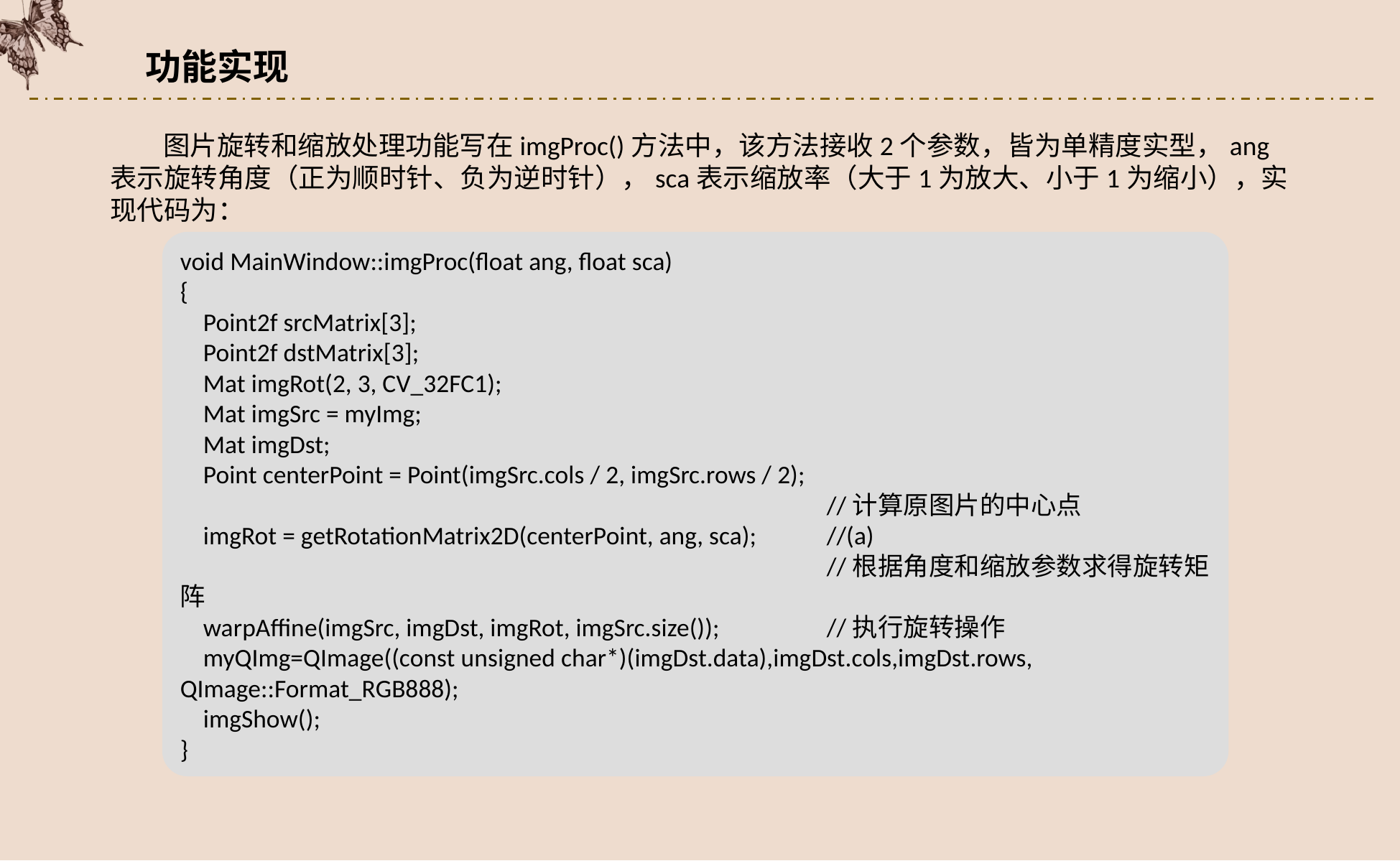

功能实现
图片旋转和缩放处理功能写在imgProc()方法中，该方法接收2个参数，皆为单精度实型，ang表示旋转角度（正为顺时针、负为逆时针），sca表示缩放率（大于1为放大、小于1为缩小），实现代码为：
void MainWindow::imgProc(float ang, float sca)
{
    Point2f srcMatrix[3];
    Point2f dstMatrix[3];
    Mat imgRot(2, 3, CV_32FC1);
    Mat imgSrc = myImg;
    Mat imgDst;
    Point centerPoint = Point(imgSrc.cols / 2, imgSrc.rows / 2);
						//计算原图片的中心点
    imgRot = getRotationMatrix2D(centerPoint, ang, sca);	//(a)
						//根据角度和缩放参数求得旋转矩阵
    warpAffine(imgSrc, imgDst, imgRot, imgSrc.size());	//执行旋转操作
    myQImg=QImage((const unsigned char*)(imgDst.data),imgDst.cols,imgDst.rows,
QImage::Format_RGB888);
    imgShow();
}